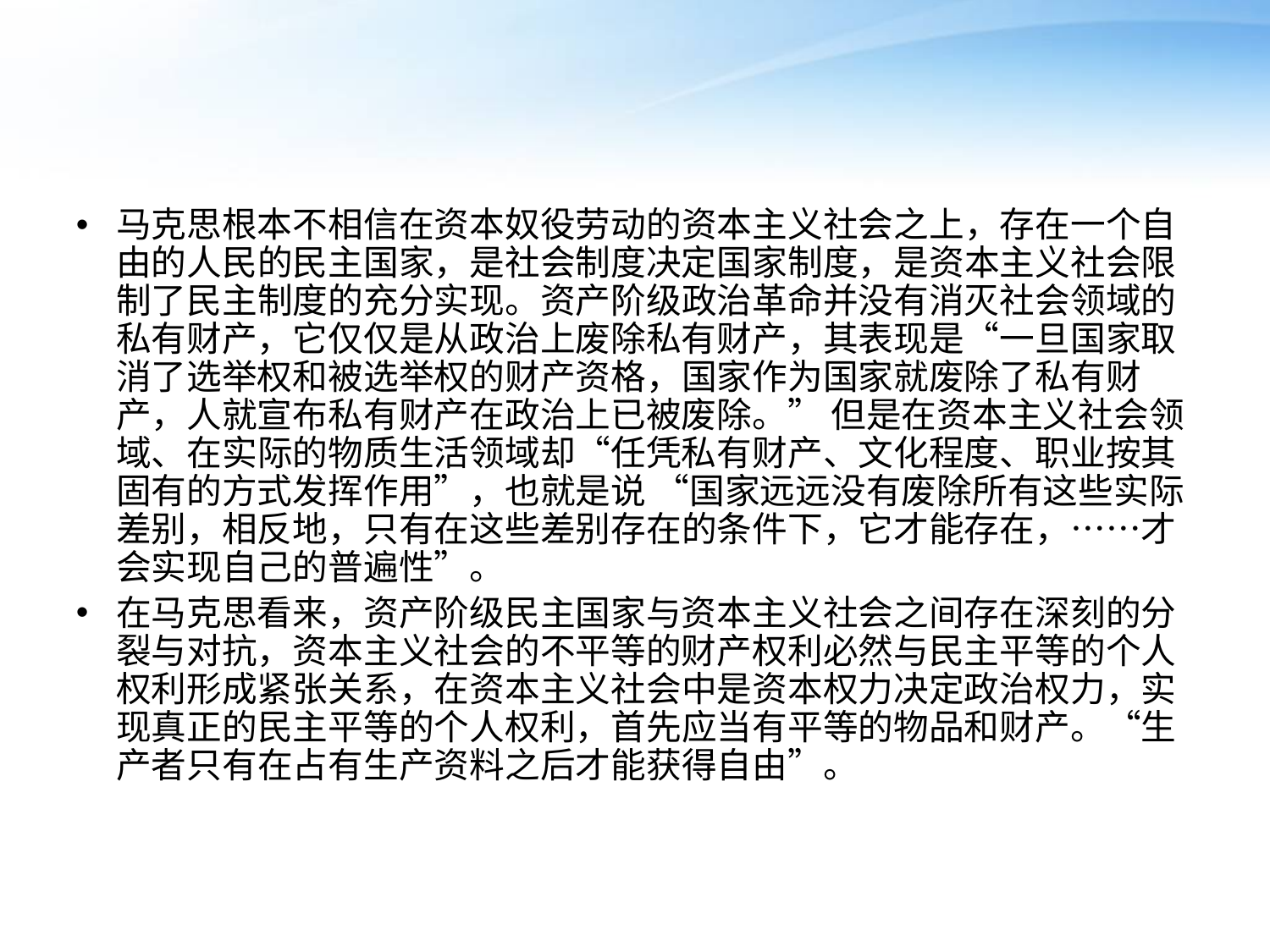

#
马克思根本不相信在资本奴役劳动的资本主义社会之上，存在一个自由的人民的民主国家，是社会制度决定国家制度，是资本主义社会限制了民主制度的充分实现。资产阶级政治革命并没有消灭社会领域的私有财产，它仅仅是从政治上废除私有财产，其表现是“一旦国家取消了选举权和被选举权的财产资格，国家作为国家就废除了私有财产，人就宣布私有财产在政治上已被废除。” 但是在资本主义社会领域、在实际的物质生活领域却“任凭私有财产、文化程度、职业按其固有的方式发挥作用”，也就是说 “国家远远没有废除所有这些实际差别，相反地，只有在这些差别存在的条件下，它才能存在，……才会实现自己的普遍性”。
在马克思看来，资产阶级民主国家与资本主义社会之间存在深刻的分裂与对抗，资本主义社会的不平等的财产权利必然与民主平等的个人权利形成紧张关系，在资本主义社会中是资本权力决定政治权力，实现真正的民主平等的个人权利，首先应当有平等的物品和财产。“生产者只有在占有生产资料之后才能获得自由”。